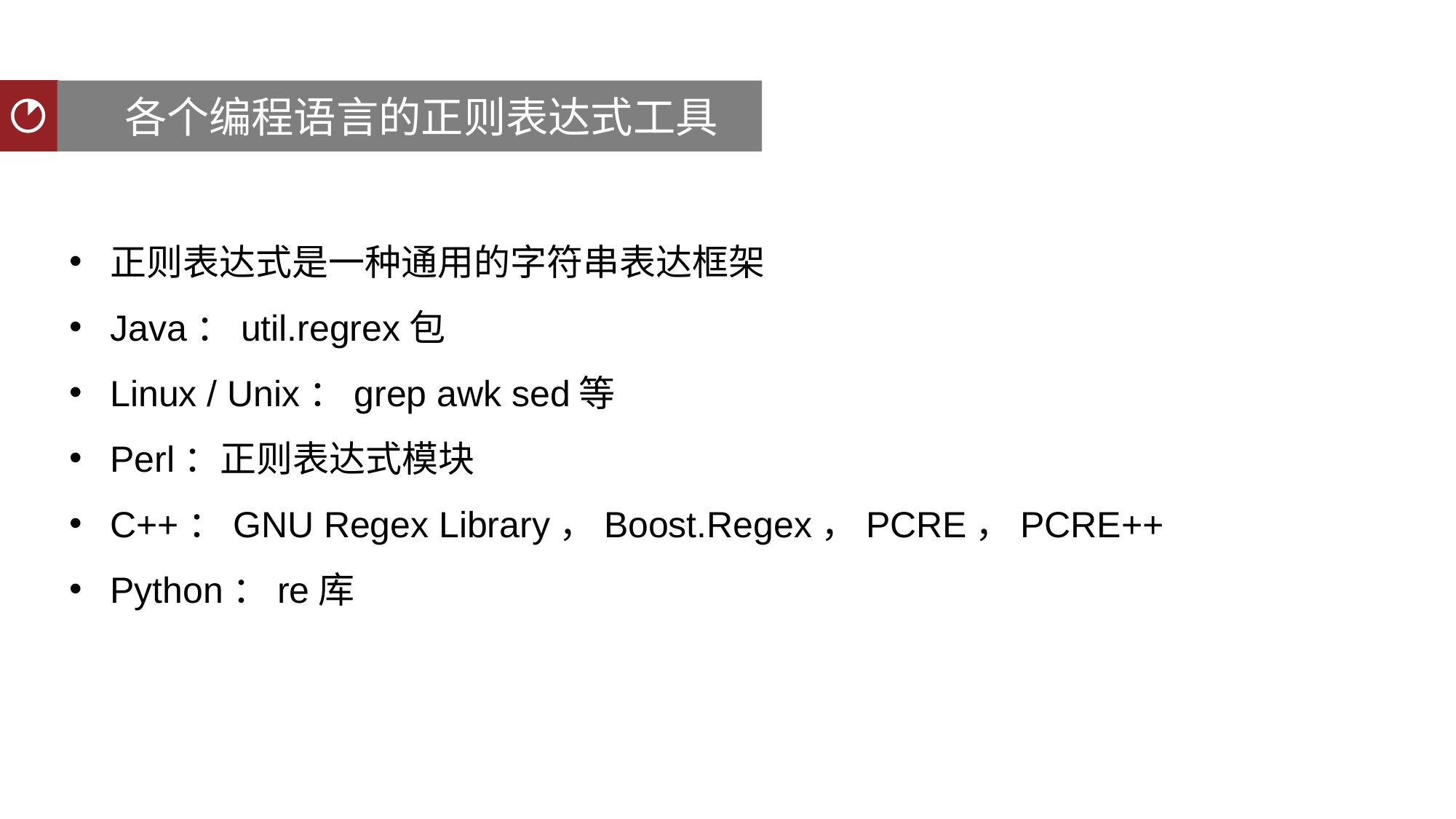

错误类型
各个编程语言的正则表达式工具

聚类分析
正则表达式是一种通用的字符串表达框架
Java：util.regrex包
Linux / Unix：grep awk sed等
Perl：正则表达式模块
C++：GNU Regex Library，Boost.Regex，PCRE，PCRE++
Python：re库